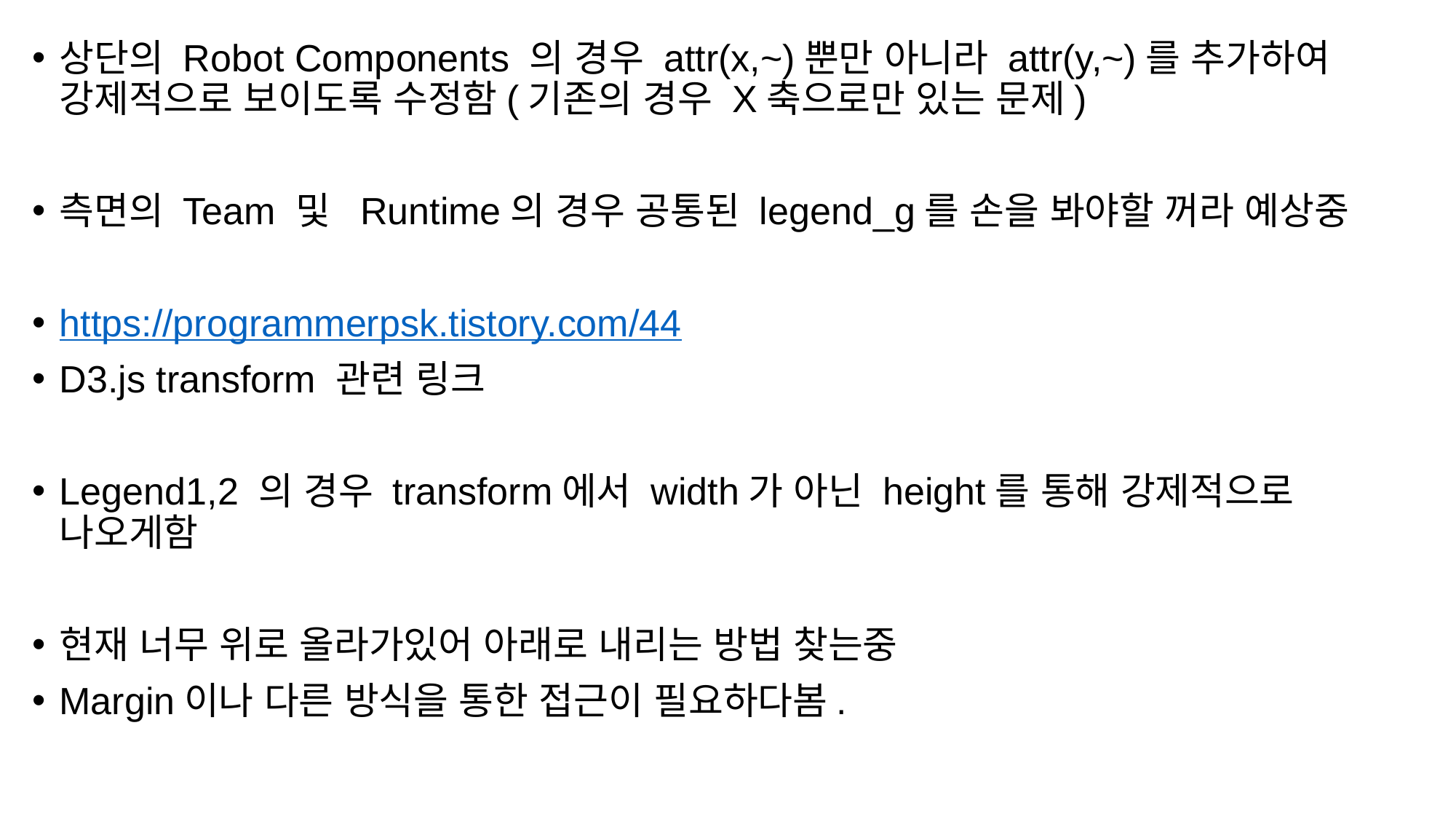

상단의 Robot Components 의 경우 attr(x,~)뿐만 아니라 attr(y,~)를 추가하여 강제적으로 보이도록 수정함(기존의 경우 X축으로만 있는 문제)

측면의 Team 및  Runtime의 경우 공통된 legend_g를 손을 봐야할 꺼라 예상중

https://programmerpsk.tistory.com/44
D3.js transform 관련 링크

Legend1,2 의 경우 transform에서 width가 아닌 height를 통해 강제적으로 나오게함

현재 너무 위로 올라가있어 아래로 내리는 방법 찾는중
Margin이나 다른 방식을 통한 접근이 필요하다봄.